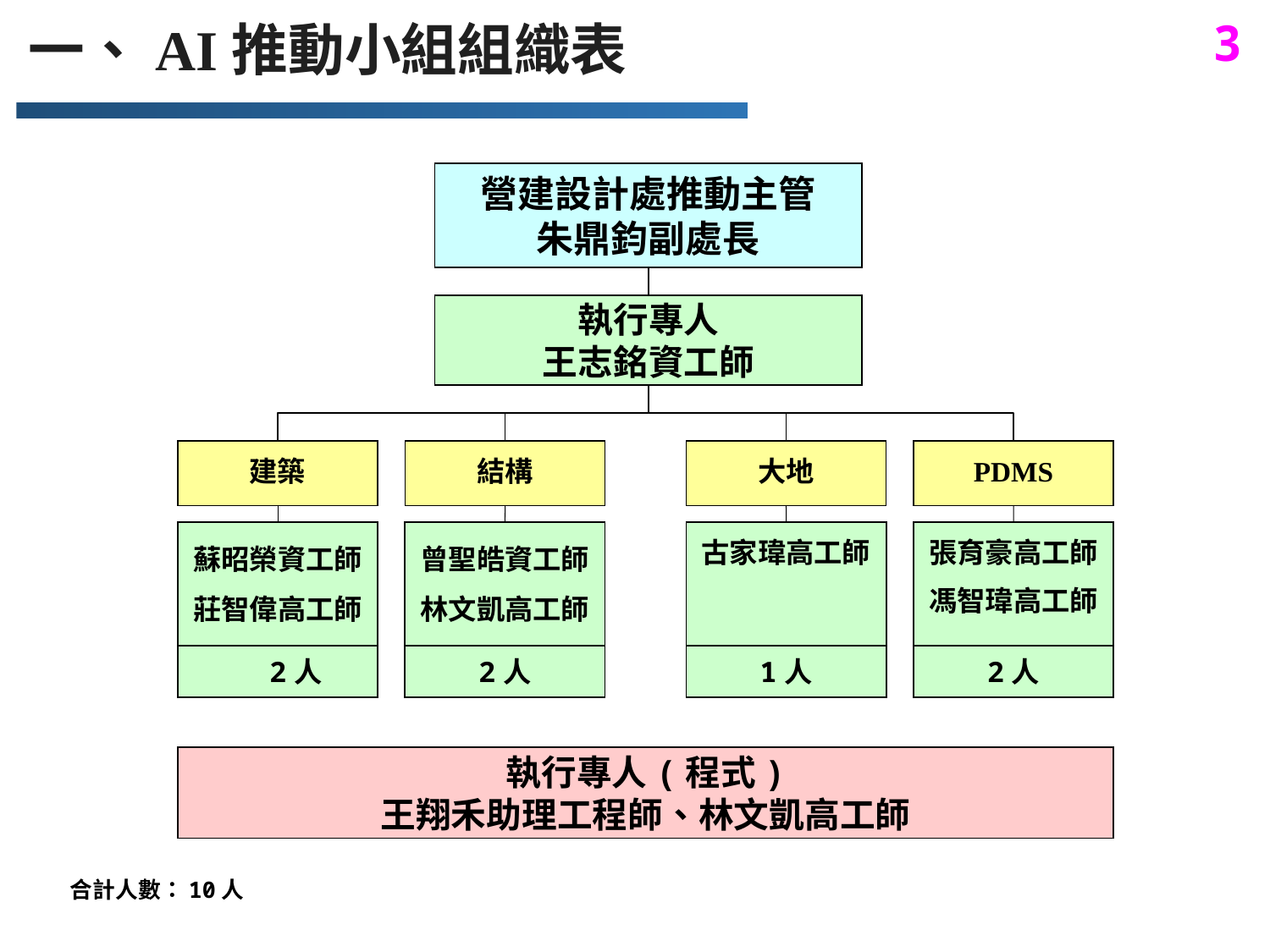

一、AI推動小組組織表

營建設計處推動主管
朱鼎鈞副處長
執行專人
王志銘資工師
建築
結構
大地
PDMS
| 蘇昭榮資工師 莊智偉高工師 |
| --- |
| 2人 |
| 曾聖皓資工師 林文凱高工師 |
| --- |
| 2人 |
| 古家瑋高工師 |
| --- |
| 1人 |
| 張育豪高工師 馮智瑋高工師 |
| --- |
| 2人 |
執行專人(程式)
王翔禾助理工程師、林文凱高工師
合計人數：10人